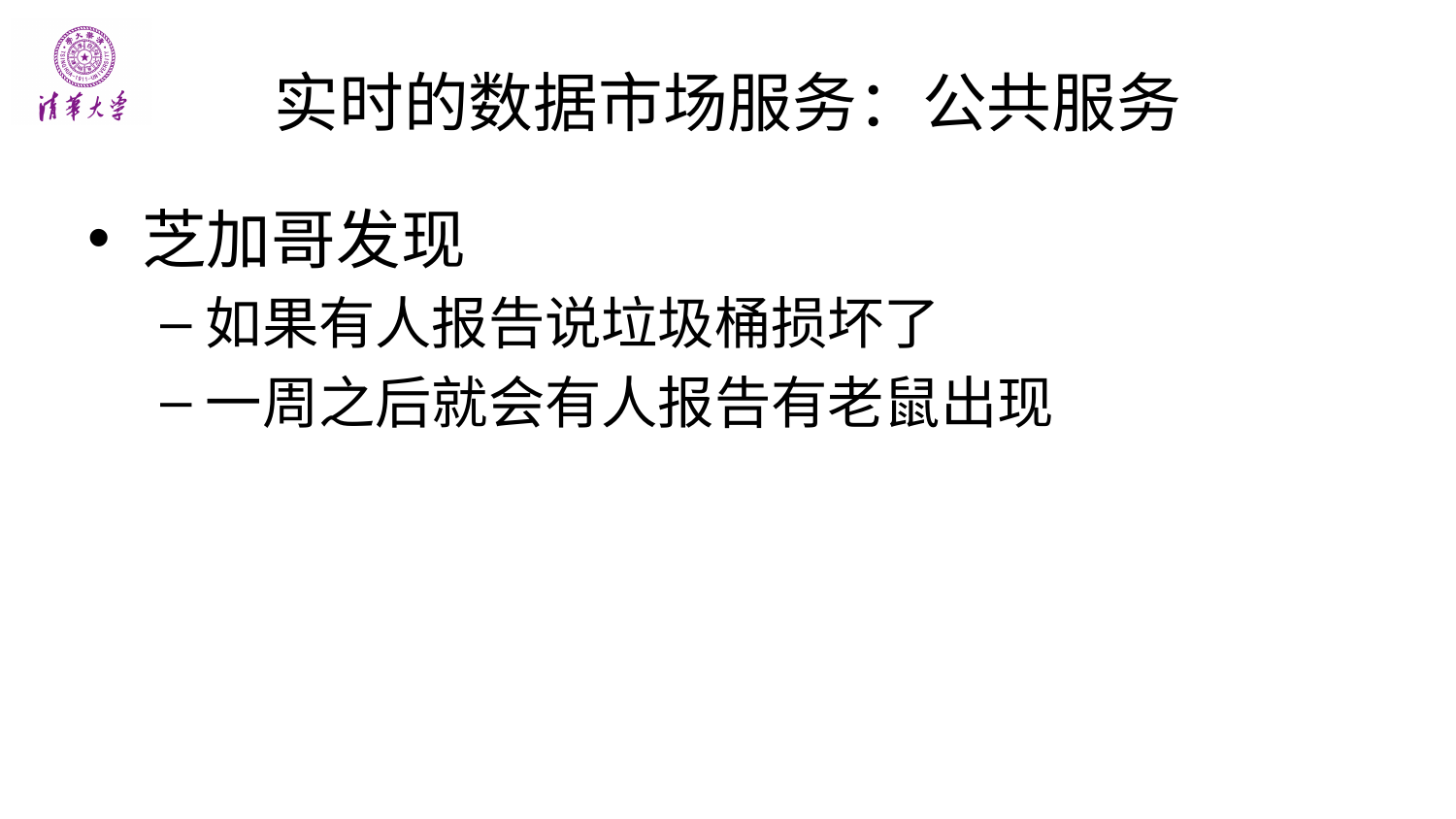

# 实时的数据市场服务：公共服务
芝加哥发现
如果有人报告说垃圾桶损坏了
一周之后就会有人报告有老鼠出现